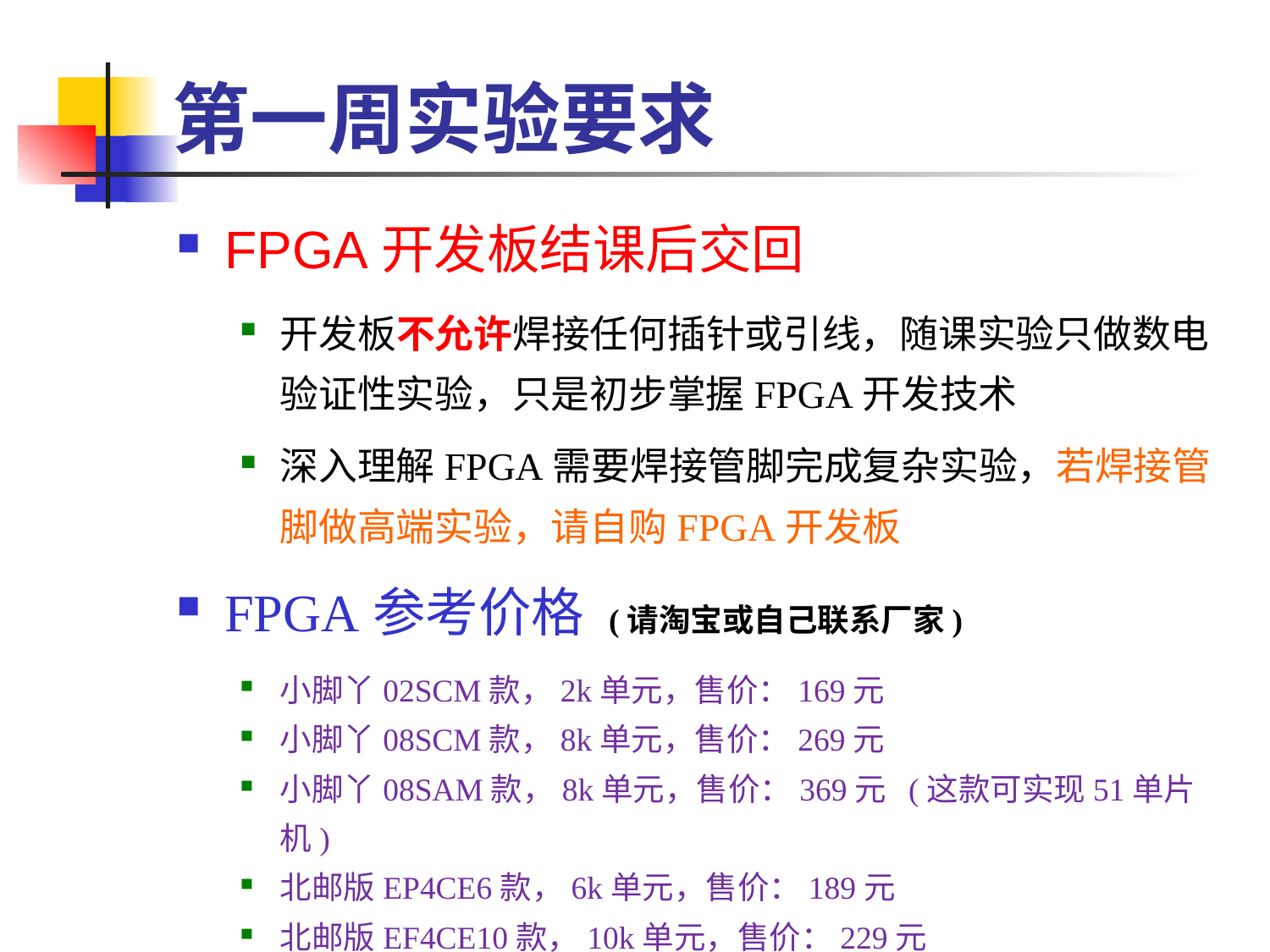

# 第一周实验要求
FPGA开发板结课后交回
开发板不允许焊接任何插针或引线，随课实验只做数电验证性实验，只是初步掌握FPGA开发技术
深入理解FPGA需要焊接管脚完成复杂实验，若焊接管脚做高端实验，请自购FPGA开发板
FPGA参考价格 (请淘宝或自己联系厂家)
小脚丫02SCM款，2k单元，售价：169元
小脚丫08SCM款，8k单元，售价：269元
小脚丫08SAM款，8k单元，售价：369元  (这款可实现51单片机)
北邮版EP4CE6款，6k单元，售价：189元
北邮版EF4CE10款，10k单元，售价：229元